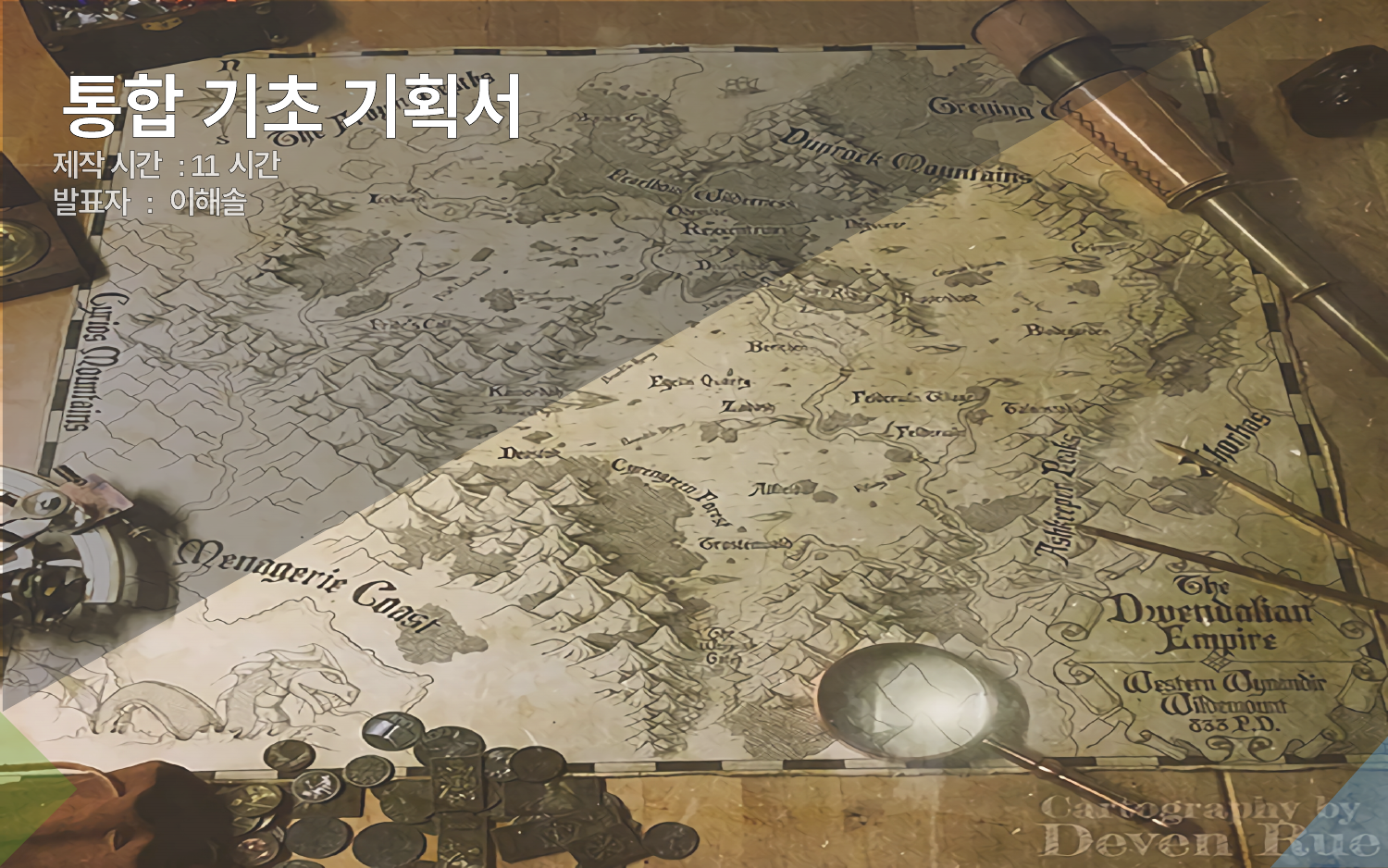

통합 기초 기획서
제작 시간 : 11시간
발표자 : 이해솔